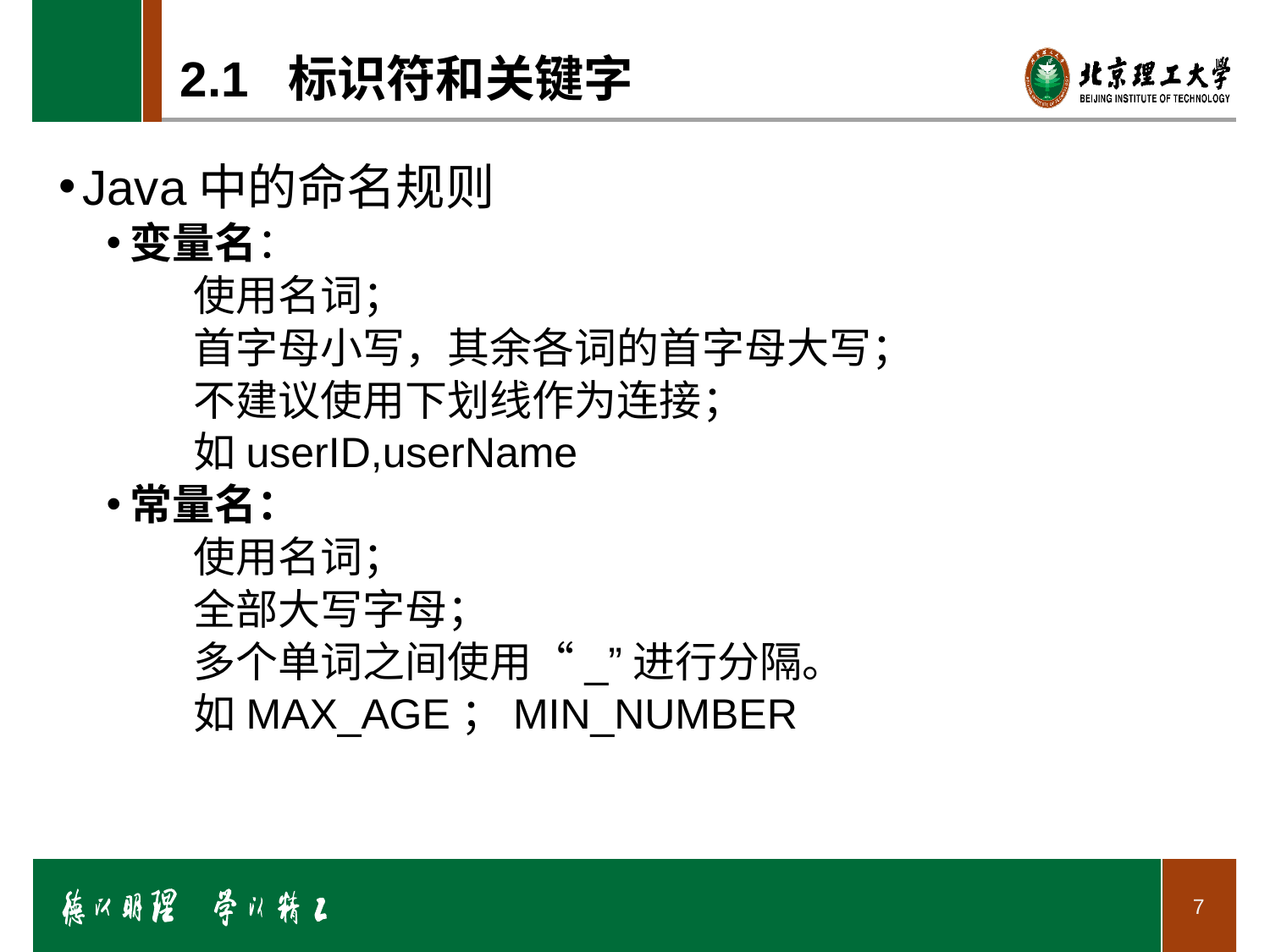

# 2.1  标识符和关键字
Java中的命名规则
变量名：
使用名词；
首字母小写，其余各词的首字母大写；
不建议使用下划线作为连接；
如userID,userName
常量名：
使用名词；
全部大写字母；
多个单词之间使用“_”进行分隔。
如MAX_AGE；MIN_NUMBER